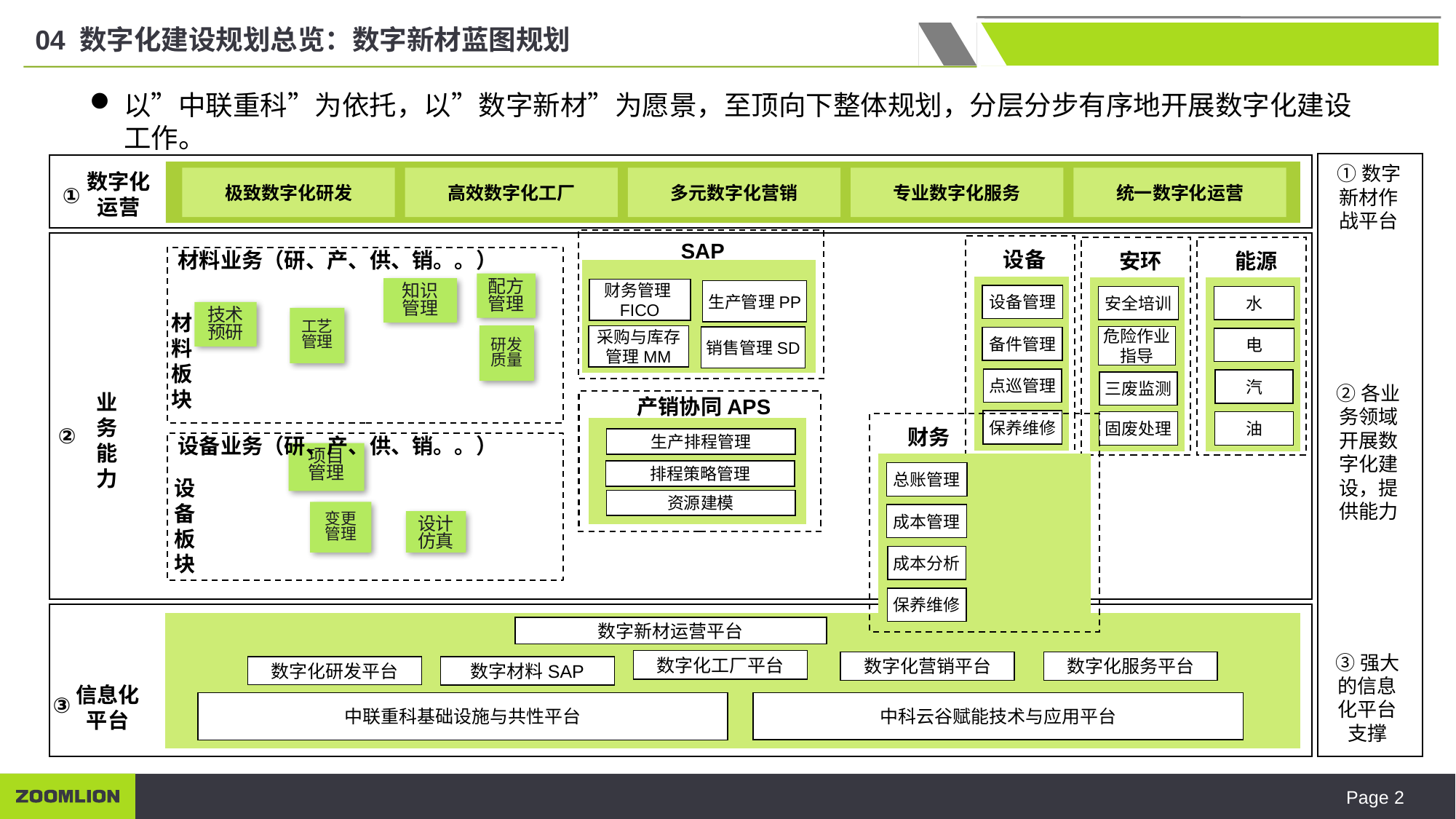

04 数字化建设规划总览：数字新材蓝图规划
以”中联重科”为依托，以”数字新材”为愿景，至顶向下整体规划，分层分步有序地开展数字化建设工作。

①数字新材作战平台

数字化
运营
极致数字化研发
高效数字化工厂
多元数字化营销
专业数字化服务
统一数字化运营
①

SAP

财务管理FICO
生产管理PP
采购与库存管理MM
销售管理SD

设备

设备管理
备件管理
点巡管理
保养维修

能源

水
电
汽
油

安环

安全培训
危险作业指导
三废监测
固废处理
材料业务（研、产、供、销。。）
配方管理
知识管理
技术预研
材料板块
工艺管理
研发质量
②各业务领域开展数字化建设，提供能力
业务能力
产销协同APS

生产排程管理
排程策略管理
资源建模

②
财务
设备业务（研、产、供、销。。）

项目管理

总账管理
设备板块
变更管理
成本管理
设计仿真
成本分析
保养维修

数字新材运营平台
③强大的信息化平台支撑
数字化工厂平台
数字化服务平台
数字化营销平台
数字化研发平台
数字材料SAP
信息化平台
③
中联重科基础设施与共性平台
中科云谷赋能技术与应用平台
Page 2
云谷工业物联网平台
云谷大数据平台
云谷统一技术平台
云谷数字制造平台